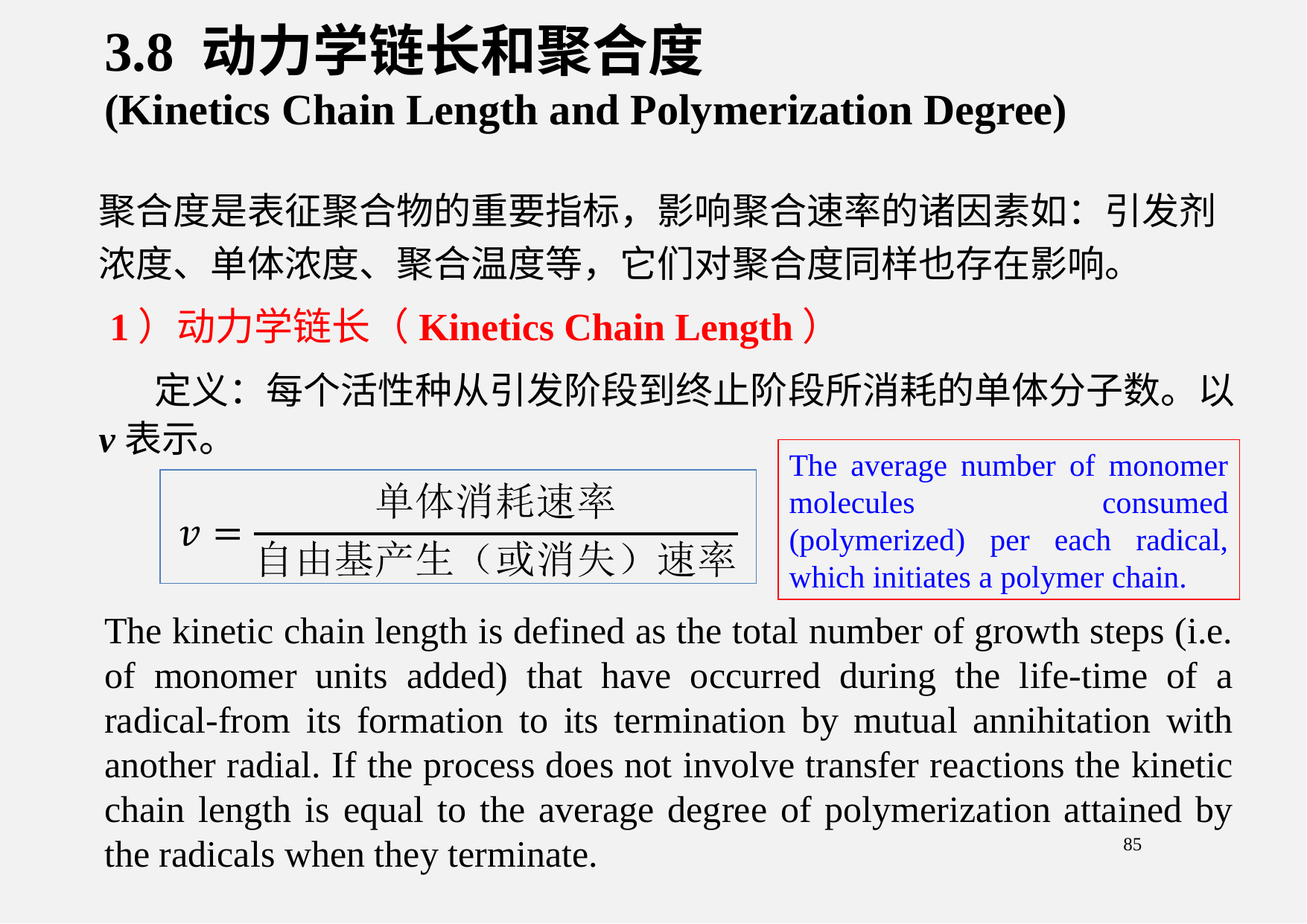

3.8 动力学链长和聚合度
(Kinetics Chain Length and Polymerization Degree)
聚合度是表征聚合物的重要指标，影响聚合速率的诸因素如：引发剂浓度、单体浓度、聚合温度等，它们对聚合度同样也存在影响。

	1）动力学链长（Kinetics Chain Length）

				定义：每个活性种从引发阶段到终止阶段所消耗的单体分子数。以v表示。
The average number of monomer molecules consumed (polymerized) per each radical, which initiates a polymer chain.

The kinetic chain length is defined as the total number of growth steps (i.e. of monomer units added) that have occurred during the life-time of a radical-from its formation to its termination by mutual annihitation with another radial. If the process does not involve transfer reactions the kinetic chain length is equal to the average degree of polymerization attained by the radicals when they terminate.
85